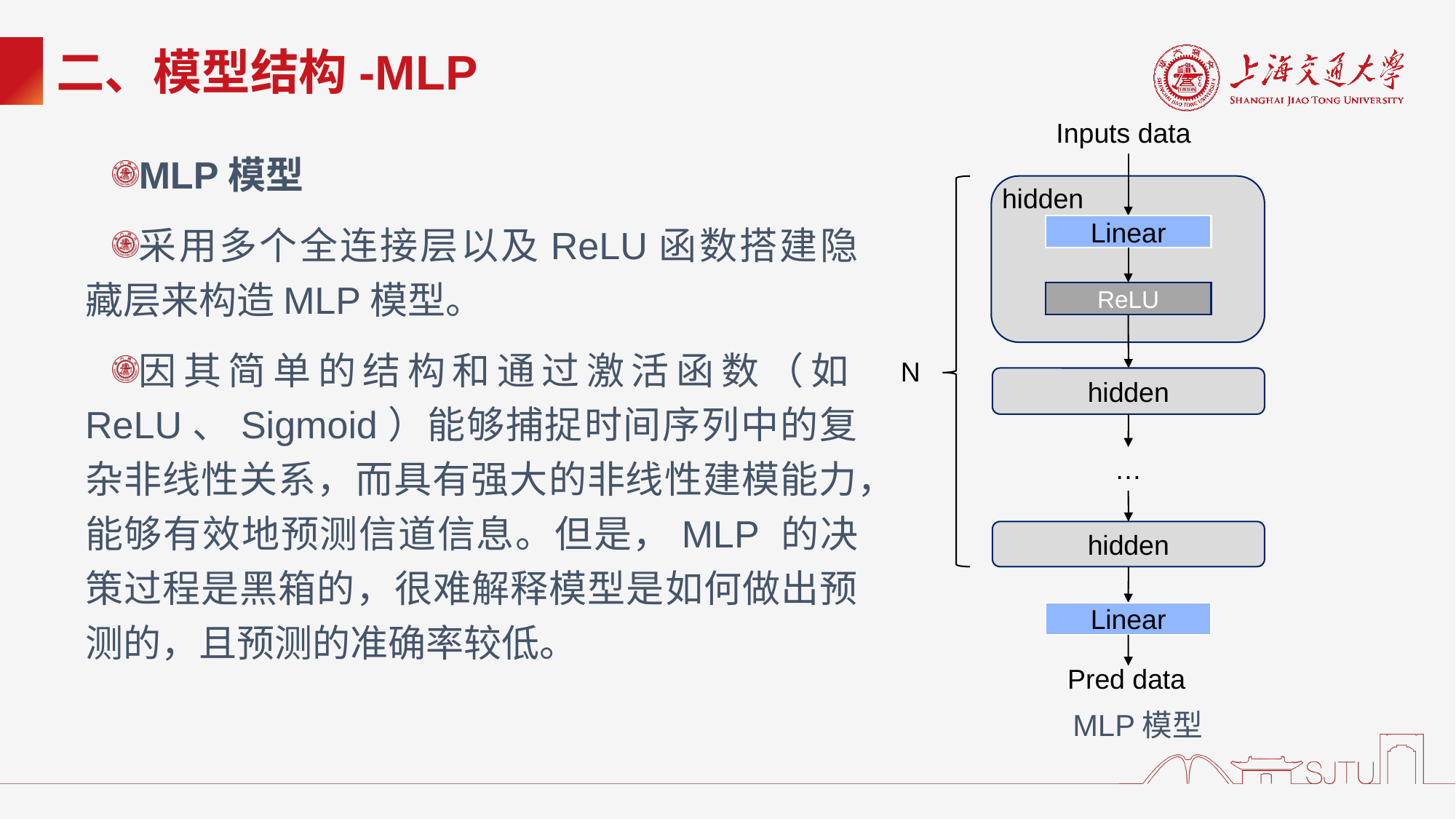

# 二、模型结构-MLP
Inputs data
MLP模型
采用多个全连接层以及ReLU函数搭建隐藏层来构造MLP模型。
因其简单的结构和通过激活函数（如ReLU、Sigmoid）能够捕捉时间序列中的复杂非线性关系，而具有强大的非线性建模能力，能够有效地预测信道信息。但是，MLP 的决策过程是黑箱的，很难解释模型是如何做出预测的，且预测的准确率较低。

hidden

Linear
ReLU
N
hidden
…
hidden
Linear
Pred data
MLP模型